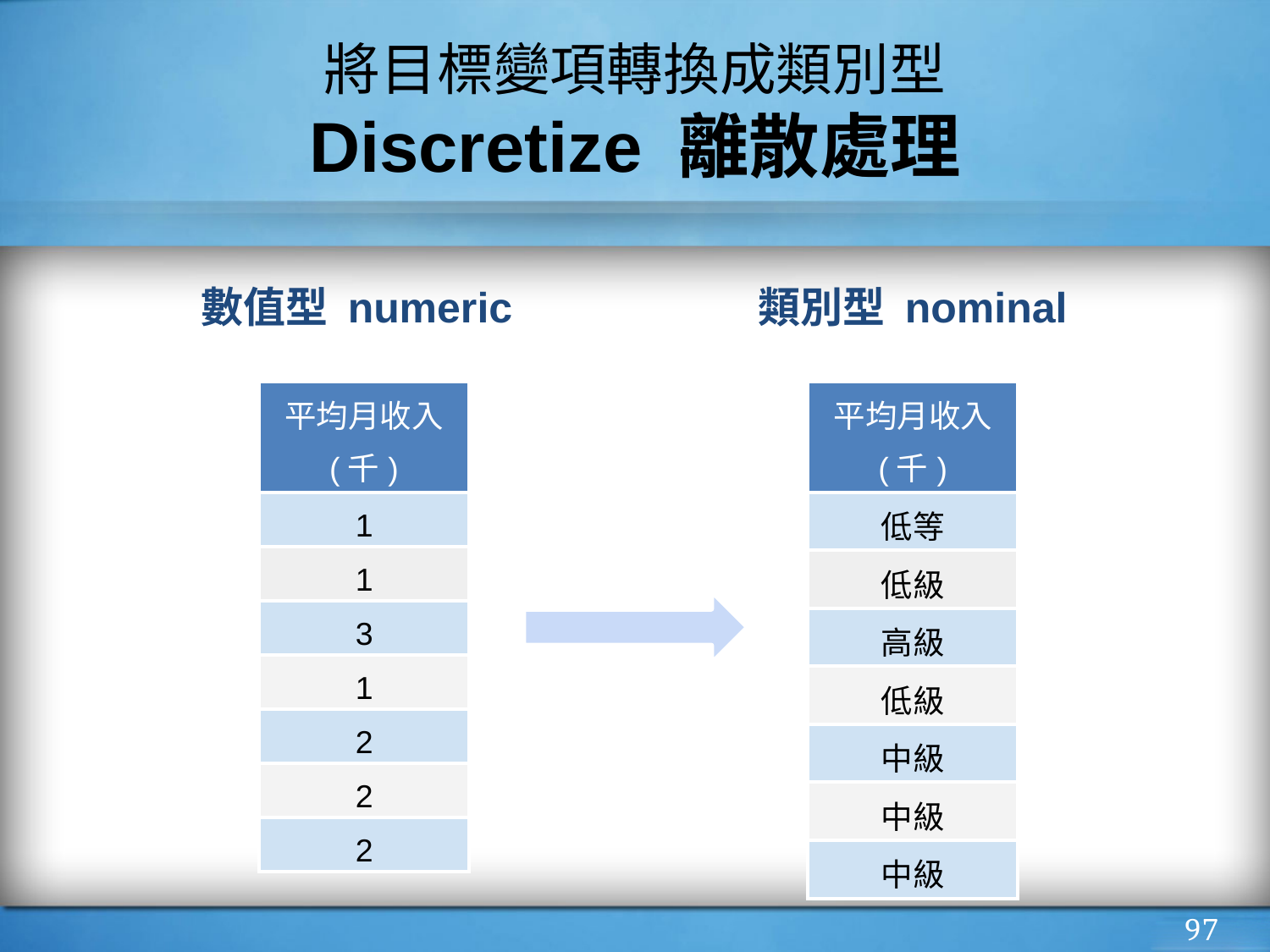

# 將目標變項轉換成類別型
Discretize 離散處理
數值型 numeric
類別型 nominal

| 平均月收入 (千) |
| --- |
| 1 |
| 1 |
| 3 |
| 1 |
| 2 |
| 2 |
| 2 |
| 平均月收入 (千) |
| --- |
| 低等 |
| 低級 |
| 高級 |
| 低級 |
| 中級 |
| 中級 |
| 中級 |

97